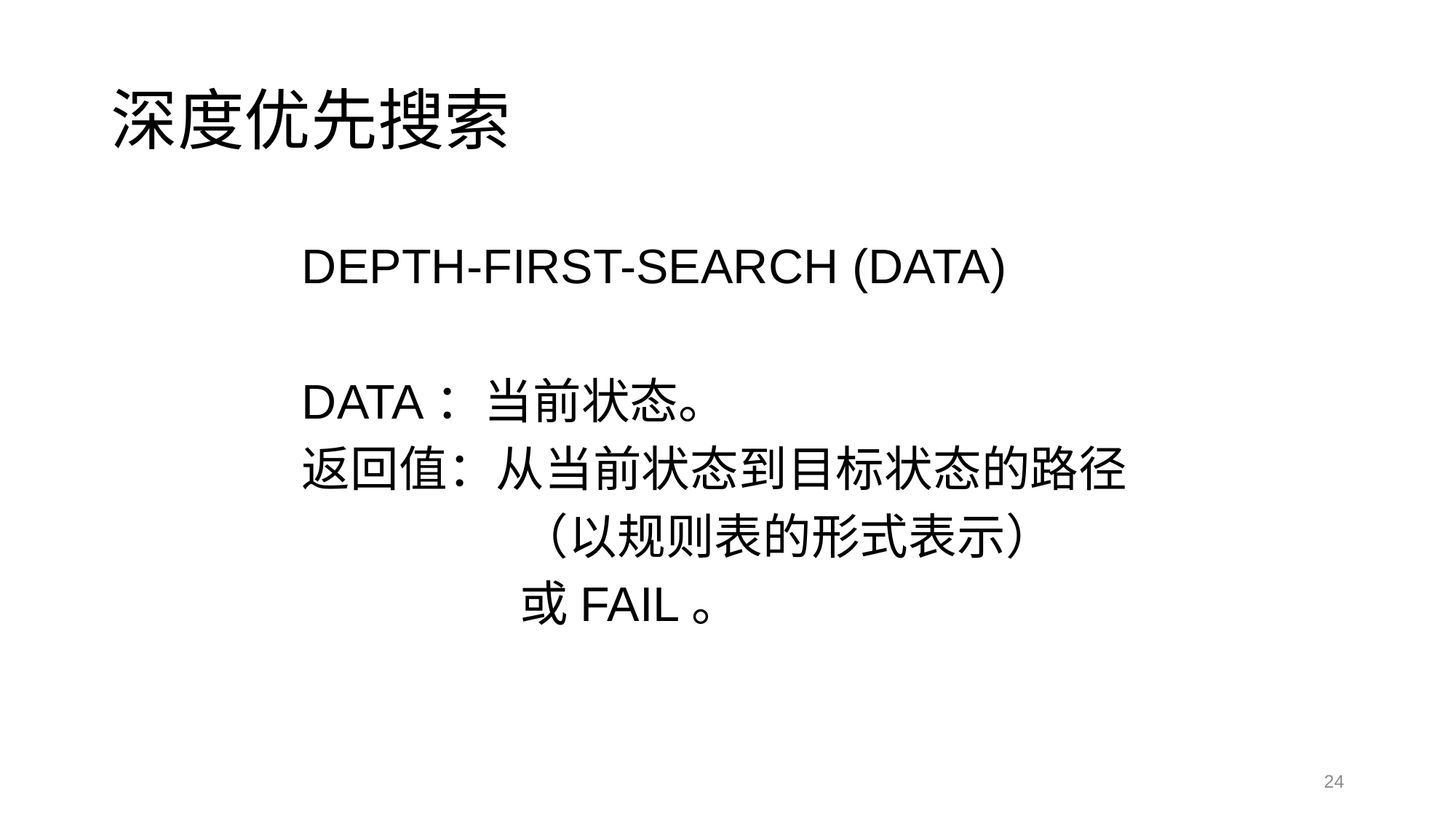

# 深度优先搜索
	Depth-First-Search (DATA)

	DATA：当前状态。
	返回值：从当前状态到目标状态的路径
			（以规则表的形式表示）
			或FAIL。
24